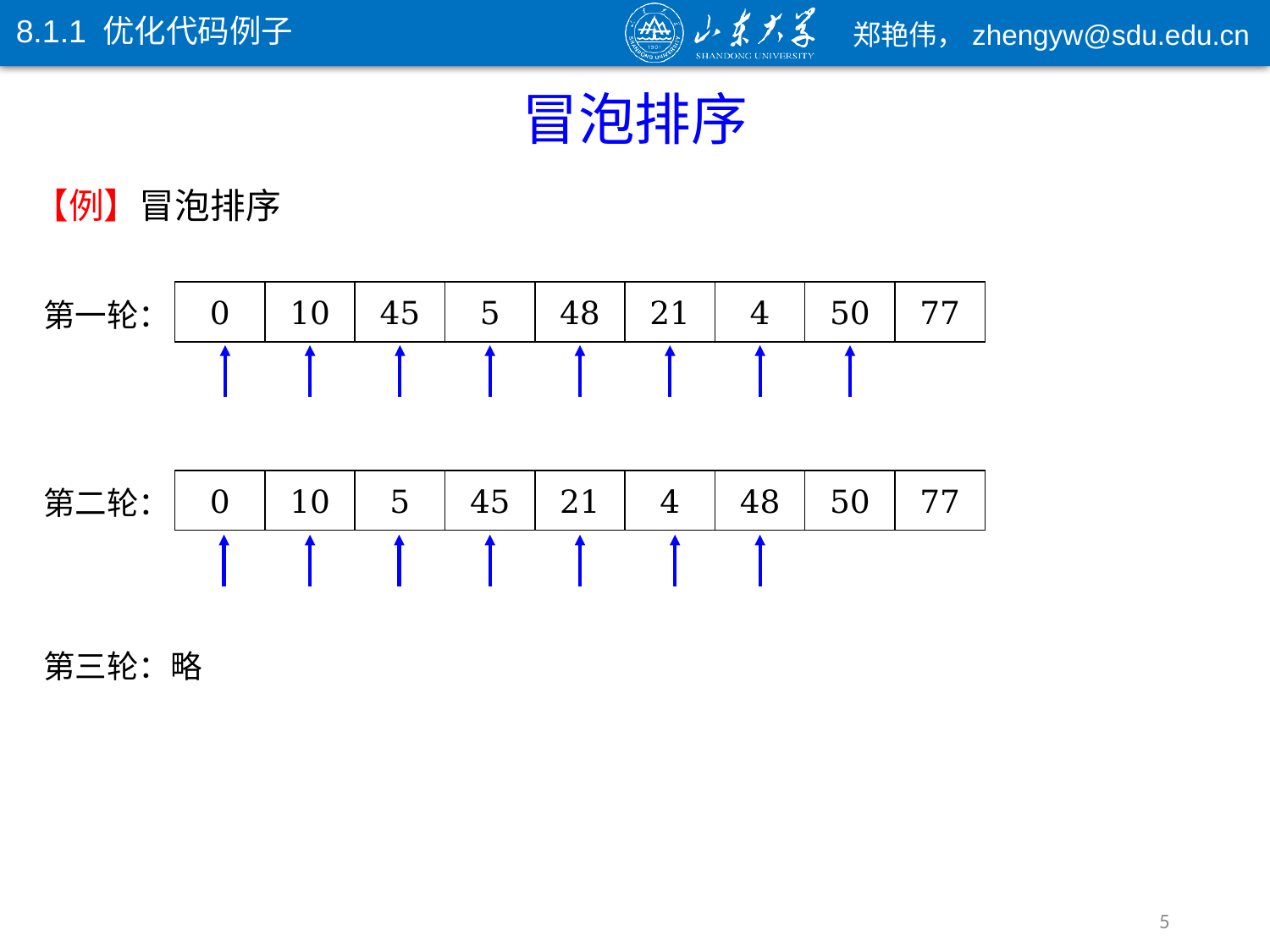

8.1.1 优化代码例子
冒泡排序
【例】冒泡排序
10
0
0
10
45
48
5
5
48
77
21
21
77
4
4
77
50
50
77
第一轮：
0
10
45
5
5
45
48
21
21
48
4
4
48
50
77
第二轮：
第三轮：略
5